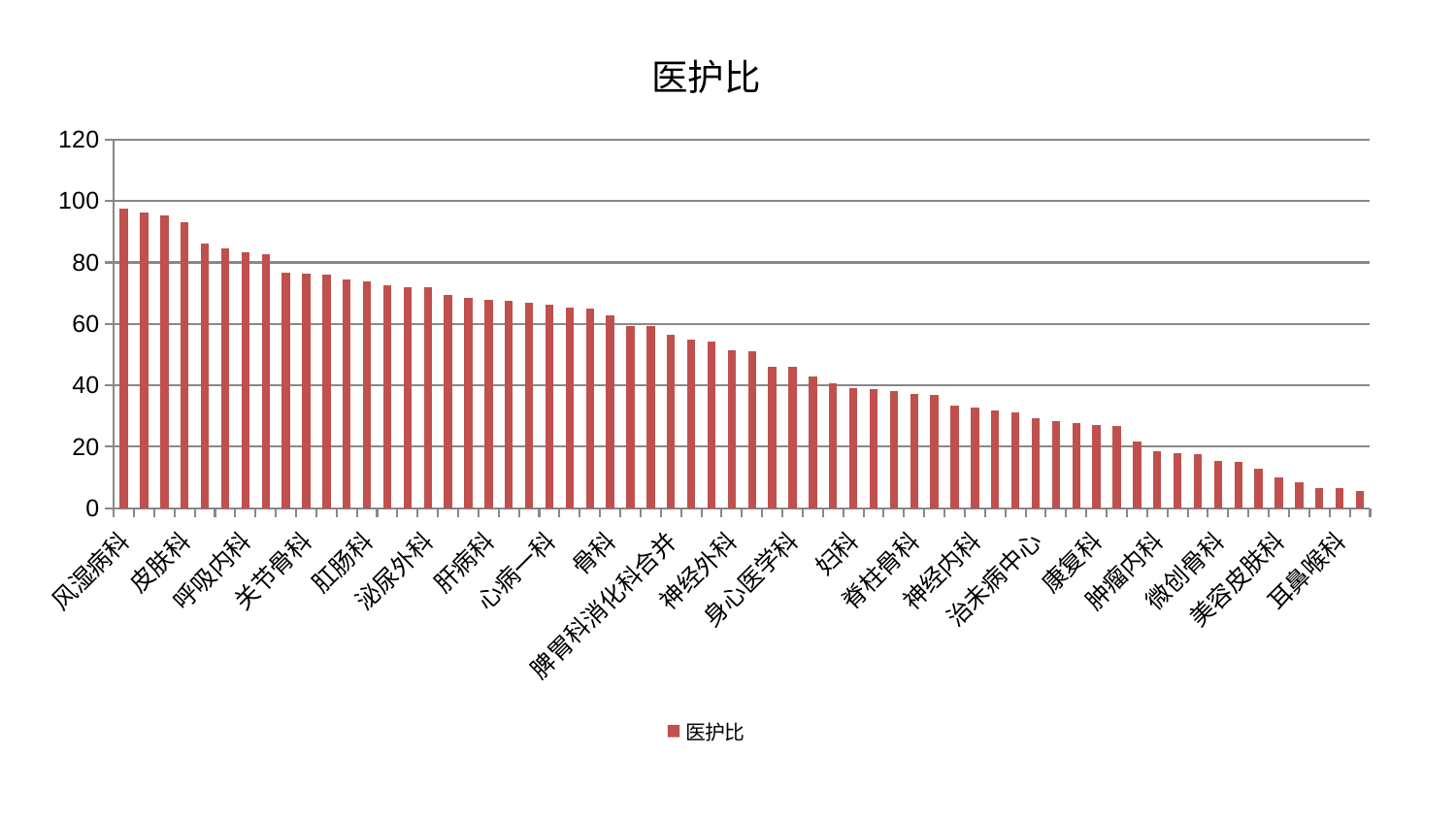

### Chart: 医护比

| Category | 医护比 |
|---|---|
| 风湿病科 | 97.68663078867664 |
| 脾胃病科 | 96.271666879658 |
| 中医外治中心 | 95.35586590171172 |
| 皮肤科 | 93.12781458053348 |
| 小儿推拿科 | 86.10932141422509 |
| 肝胆外科 | 84.5267376218327 |
| 呼吸内科 | 83.4479556302876 |
| 男科 | 82.79180271155721 |
| 小儿骨科 | 76.57475470473601 |
| 关节骨科 | 76.25640788426311 |
| 脑病三科 | 76.22036567932622 |
| 推拿科 | 74.39387740763496 |
| 肛肠科 | 73.70513594617137 |
| 消化内科 | 72.61883768763416 |
| 胸外科 | 72.06900170470536 |
| 泌尿外科 | 71.93009619344846 |
| 口腔科 | 69.57705849657292 |
| 针灸科 | 68.54805708932685 |
| 肝病科 | 67.75727745303988 |
| 儿科 | 67.40933601843547 |
| 综合内科 | 66.98477597817136 |
| 心病一科 | 66.32608024295715 |
| 血液科 | 65.29588125043017 |
| 产科 | 65.16627105379914 |
| 骨科 | 62.87217516282464 |
| 心病四科 | 59.32496387330202 |
| 心血管内科 | 59.27747691370517 |
| 脾胃科消化科合并 | 56.40664426802717 |
| 眼科 | 54.84844439006438 |
| 医院 | 54.31203544901773 |
| 神经外科 | 51.39829659713193 |
| 周围血管科 | 50.979618840589744 |
| 创伤骨科 | 46.12810422847684 |
| 身心医学科 | 45.98569897351928 |
| 运动损伤骨科 | 42.78849550708949 |
| 老年医学科 | 40.569867932234274 |
| 妇科 | 38.9827790648108 |
| 肾病科 | 38.75650024908863 |
| 中医经典科 | 38.18131958889739 |
| 脊柱骨科 | 37.288653655178685 |
| 东区重症医学科 | 37.01472585574137 |
| 西区重症医学科 | 33.34871758498754 |
| 神经内科 | 32.780988951008936 |
| 脑病一科 | 31.934564224518258 |
| 内分泌科 | 31.23462401015118 |
| 治未病中心 | 29.29887116351828 |
| 妇科妇二科合并 | 28.290137284942784 |
| 显微骨科 | 27.82474489665574 |
| 康复科 | 26.988613156618513 |
| 乳腺甲状腺外科 | 26.839371964279014 |
| 心病三科 | 21.63482171313891 |
| 肿瘤内科 | 18.60595971017398 |
| 普通外科 | 17.807283378253747 |
| 脑病二科 | 17.769723445692588 |
| 微创骨科 | 15.356651560074663 |
| 肾脏内科 | 15.204807912883167 |
| 东区肾病科 | 12.92298768916378 |
| 美容皮肤科 | 9.893473967967491 |
| 妇二科 | 8.435905763468888 |
| 心病二科 | 6.708568326972308 |
| 耳鼻喉科 | 6.652893654296976 |
| 重症医学科 | 5.628518374087355 |
292